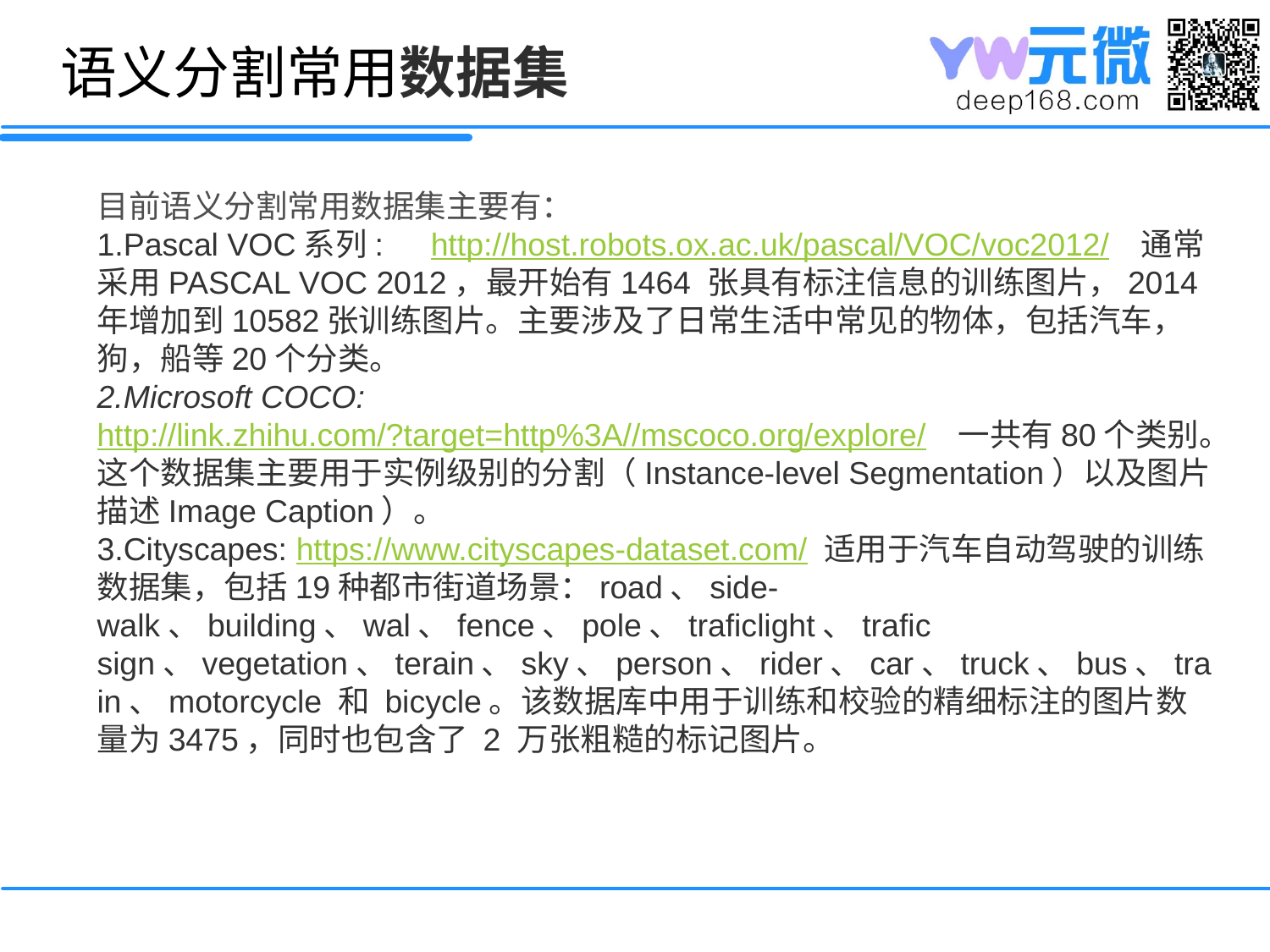

语义分割常用数据集

目前语义分割常用数据集主要有：
Pascal VOC系列:　http://host.robots.ox.ac.uk/pascal/VOC/voc2012/　通常采用PASCAL VOC 2012，最开始有1464 张具有标注信息的训练图片，2014 年增加到10582张训练图片。主要涉及了日常生活中常见的物体，包括汽车，狗，船等20个分类。
Microsoft COCO:　http://link.zhihu.com/?target=http%3A//mscoco.org/explore/　一共有80个类别。这个数据集主要用于实例级别的分割（Instance-level Segmentation）以及图片描述Image Caption）。
Cityscapes: https://www.cityscapes-dataset.com/ 适用于汽车自动驾驶的训练数据集，包括19种都市街道场景：road、side-walk、building、wal、fence、pole、traficlight、trafic　sign、vegetation、terain、sky、person、rider、car、truck、bus、train、motorcycle 和 bicycle。该数据库中用于训练和校验的精细标注的图片数量为3475，同时也包含了 2 万张粗糙的标记图片。